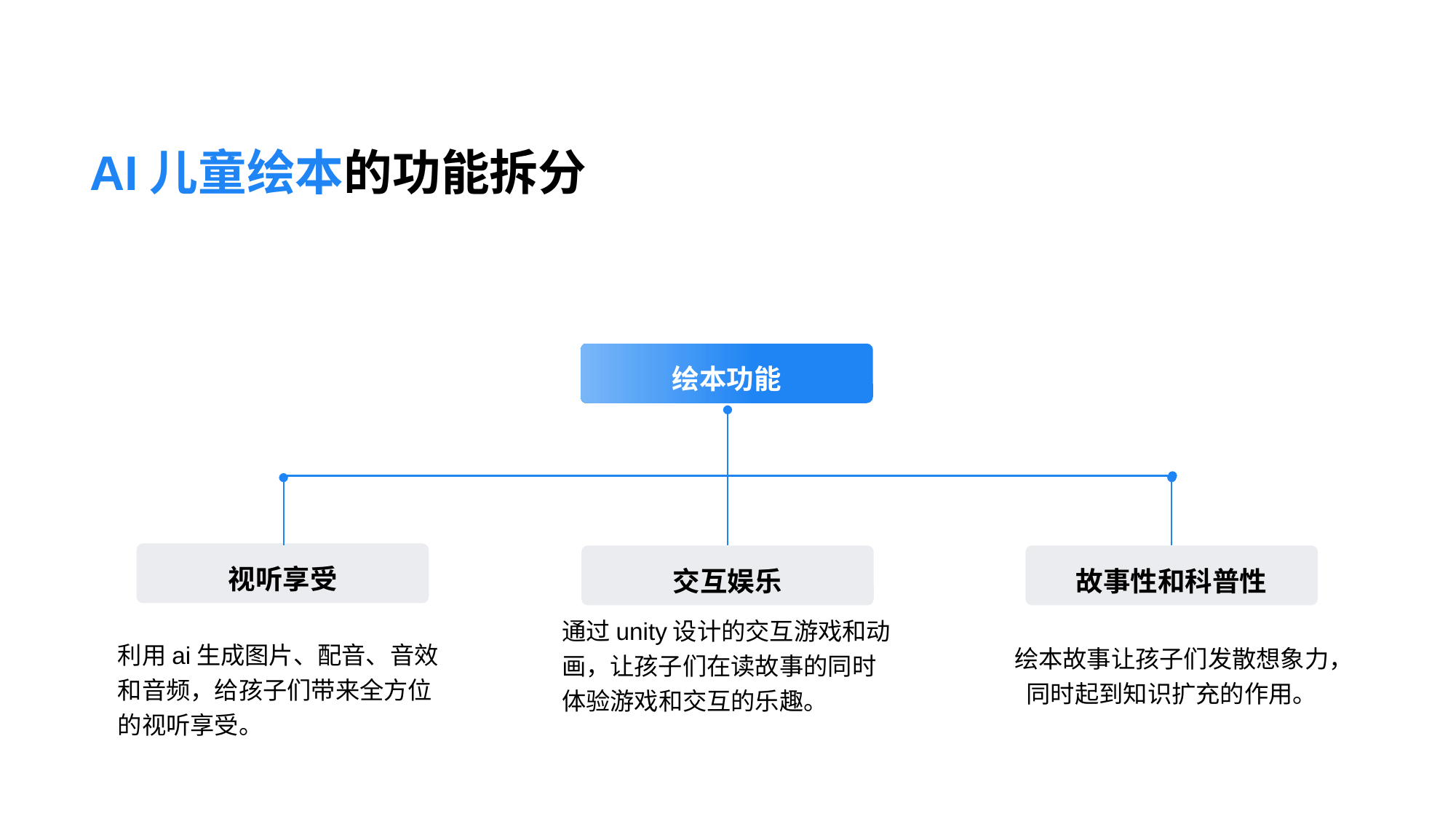

AI儿童绘本的功能拆分
绘本功能
视听享受
交互娱乐
故事性和科普性
通过unity设计的交互游戏和动画，让孩子们在读故事的同时体验游戏和交互的乐趣。
绘本故事让孩子们发散想象力，同时起到知识扩充的作用。
利用ai生成图片、配音、音效和音频，给孩子们带来全方位的视听享受。